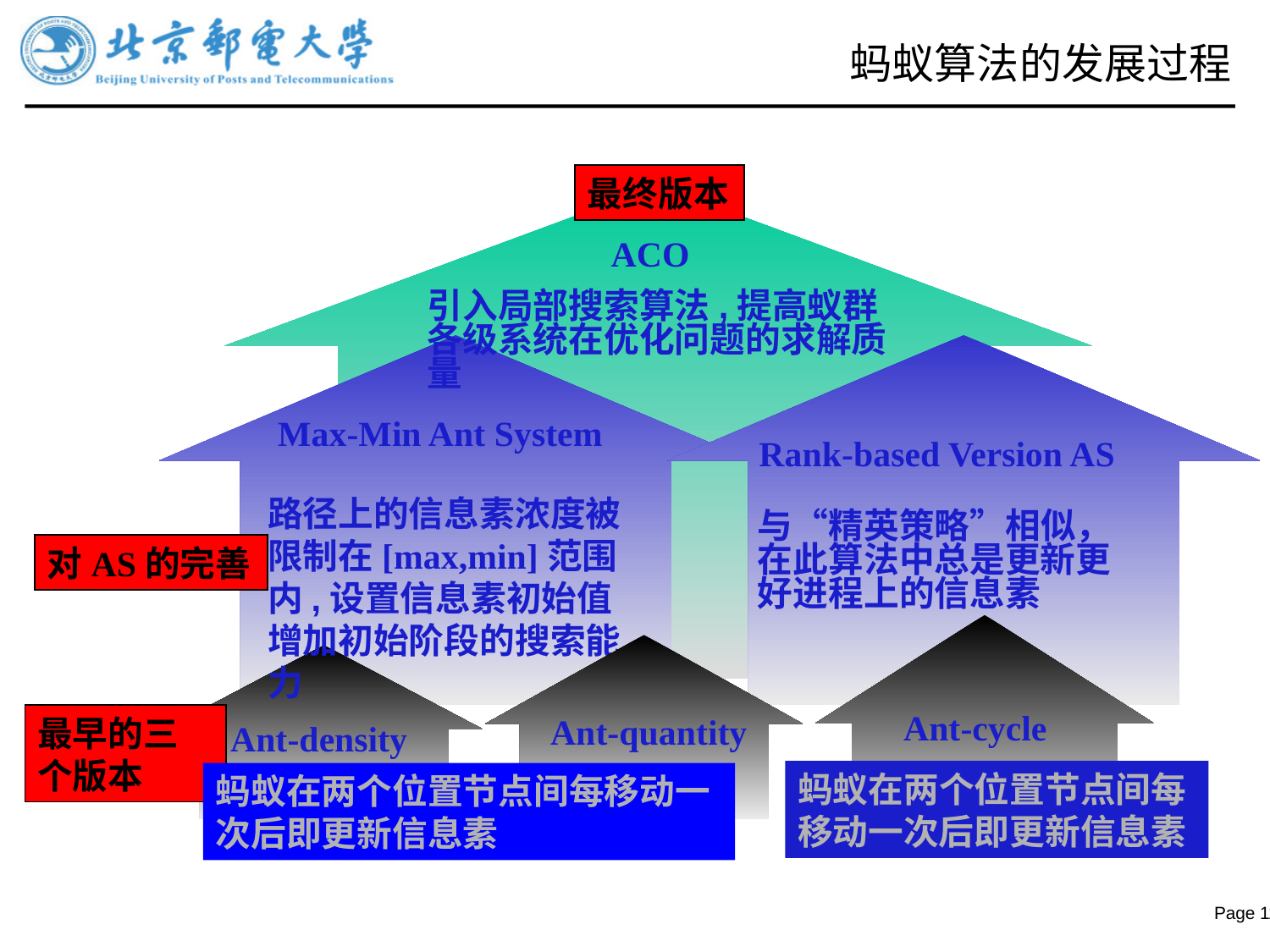

# 蚂蚁算法的发展过程
最终版本

ACO
引入局部搜索算法,提高蚁群各级系统在优化问题的求解质量

Max-Min Ant System
Rank-based Version AS
路径上的信息素浓度被限制在[max,min]范围内,设置信息素初始值增加初始阶段的搜索能力
与“精英策略”相似，在此算法中总是更新更好进程上的信息素

对AS的完善

Ant-quantity

Ant-density
Ant-cycle
最早的三个版本
蚂蚁在两个位置节点间每移动一次后即更新信息素
蚂蚁在两个位置节点间每移动一次后即更新信息素